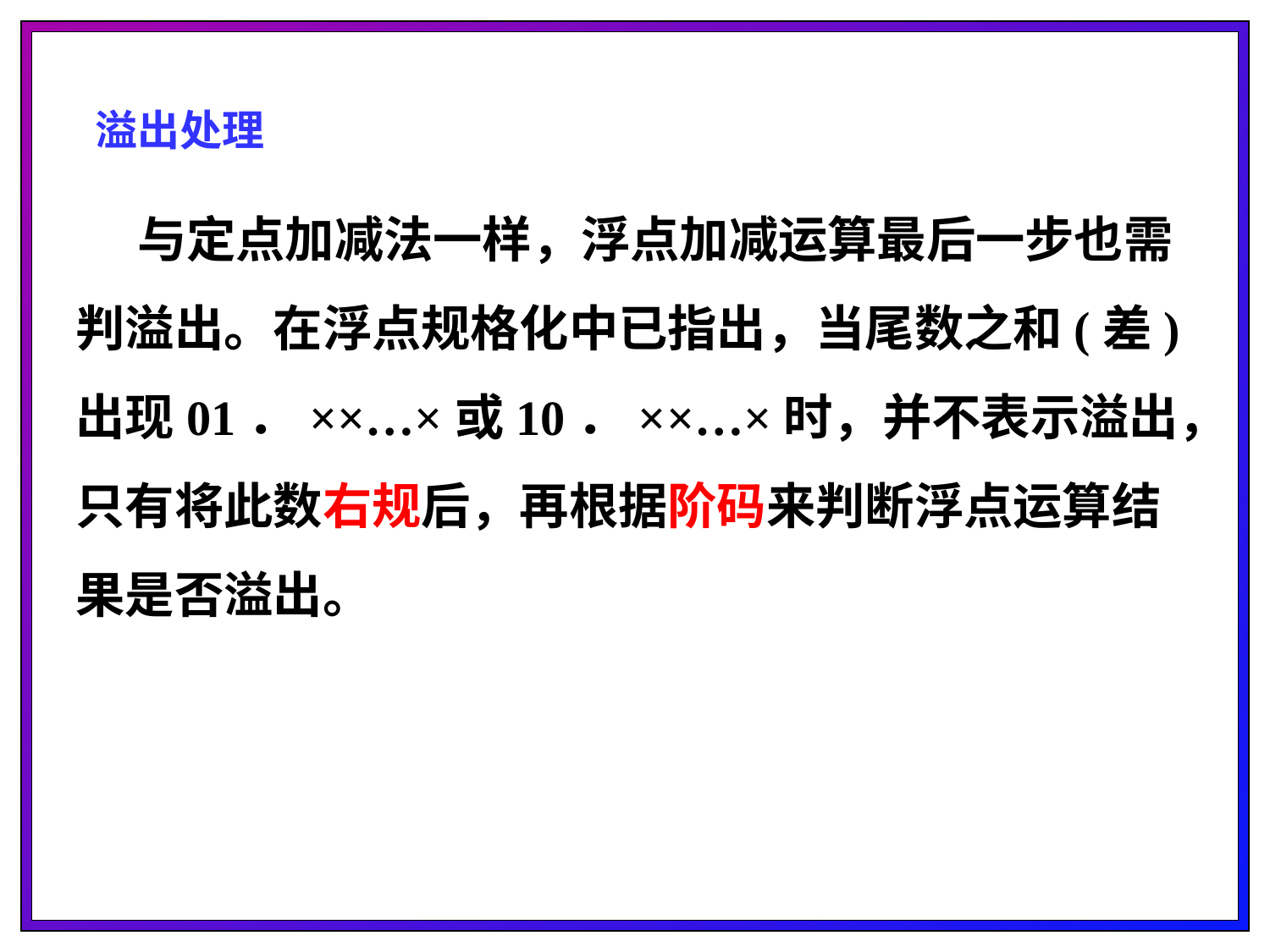

溢出处理
     与定点加减法一样，浮点加减运算最后一步也需判溢出。在浮点规格化中已指出，当尾数之和(差)出现01．××…×或10．××…×时，并不表示溢出，只有将此数右规后，再根据阶码来判断浮点运算结果是否溢出。